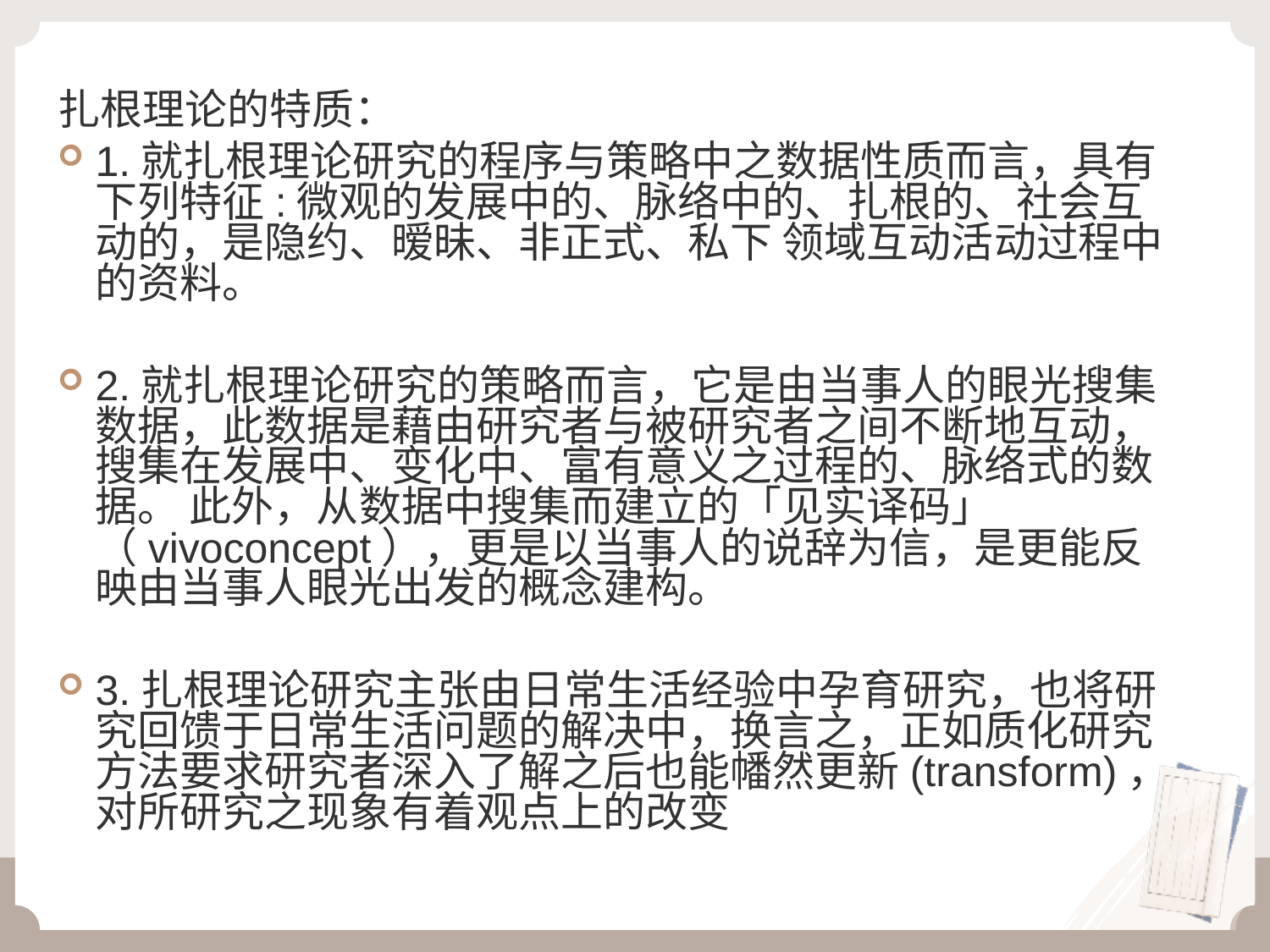

扎根理论的特质：
1.就扎根理论研究的程序与策略中之数据性质而言，具有下列特征:微观的发展中的、脉络中的、扎根的、社会互动的，是隐约、暧昧、非正式、私下 领域互动活动过程中的资料。

2.就扎根理论研究的策略而言，它是由当事人的眼光搜集数据，此数据是藉由研究者与被研究者之间不断地互动，搜集在发展中、变化中、富有意义之过程的、脉络式的数据。 此外，从数据中搜集而建立的「见实译码」（vivoconcept），更是以当事人的说辞为信，是更能反映由当事人眼光出发的概念建构。

3.扎根理论研究主张由日常生活经验中孕育研究，也将研究回馈于日常生活问题的解决中，换言之，正如质化研究方法要求研究者深入了解之后也能幡然更新(transform)，对所研究之现象有着观点上的改变